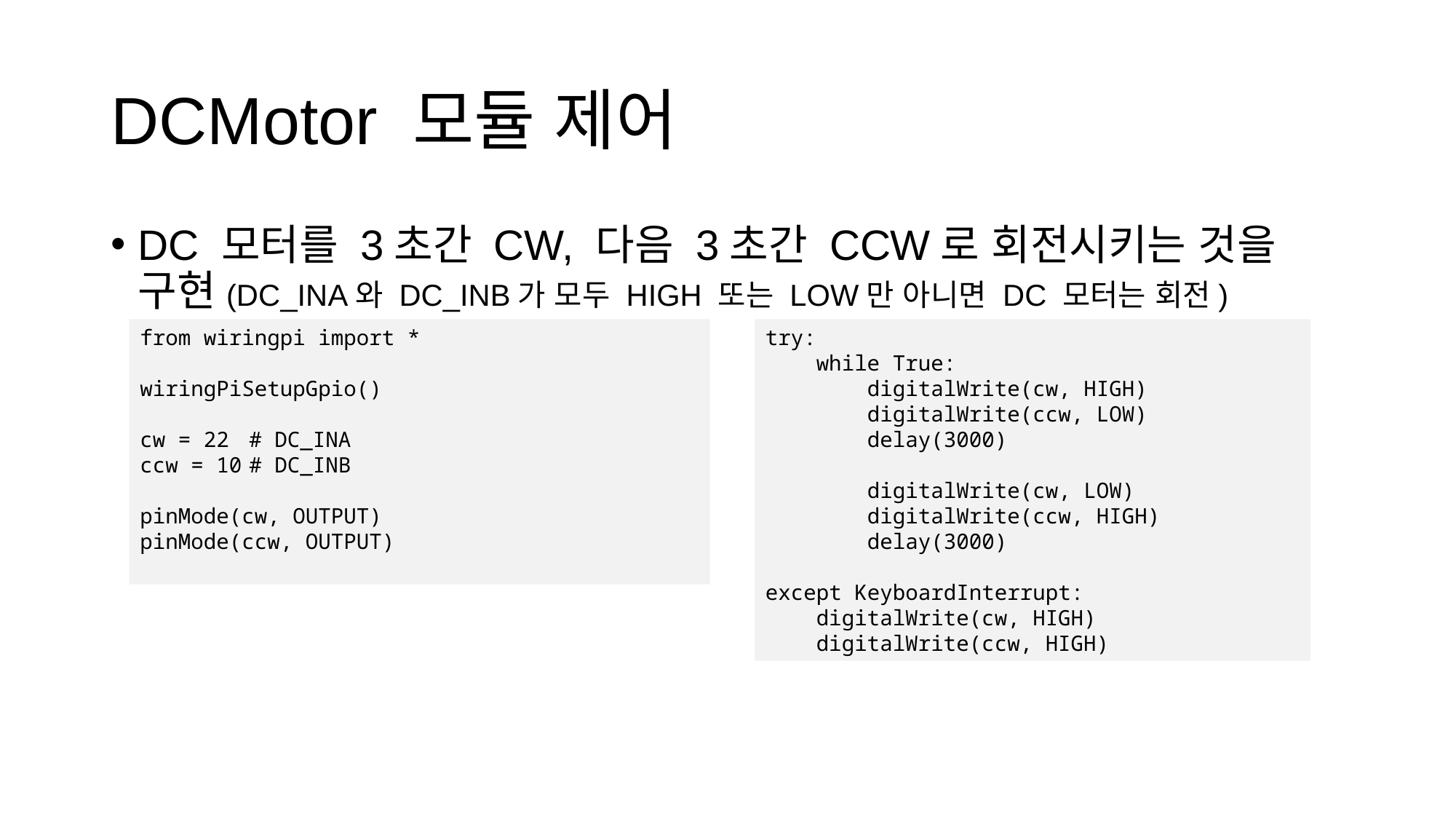

# DCMotor 모듈 제어
DC 모터를 3초간 CW, 다음 3초간 CCW로 회전시키는 것을
구현(DC_INA와 DC_INB가 모두 HIGH 또는 LOW만 아니면 DC 모터는 회전)
from wiringpi import *

wiringPiSetupGpio()

cw = 22	# DC_INA
ccw = 10	# DC_INB

pinMode(cw, OUTPUT)
pinMode(ccw, OUTPUT)

try:
    while True:
        digitalWrite(cw, HIGH)
        digitalWrite(ccw, LOW)
        delay(3000)

        digitalWrite(cw, LOW)
        digitalWrite(ccw, HIGH)
        delay(3000)

except KeyboardInterrupt:
    digitalWrite(cw, HIGH)
    digitalWrite(ccw, HIGH)